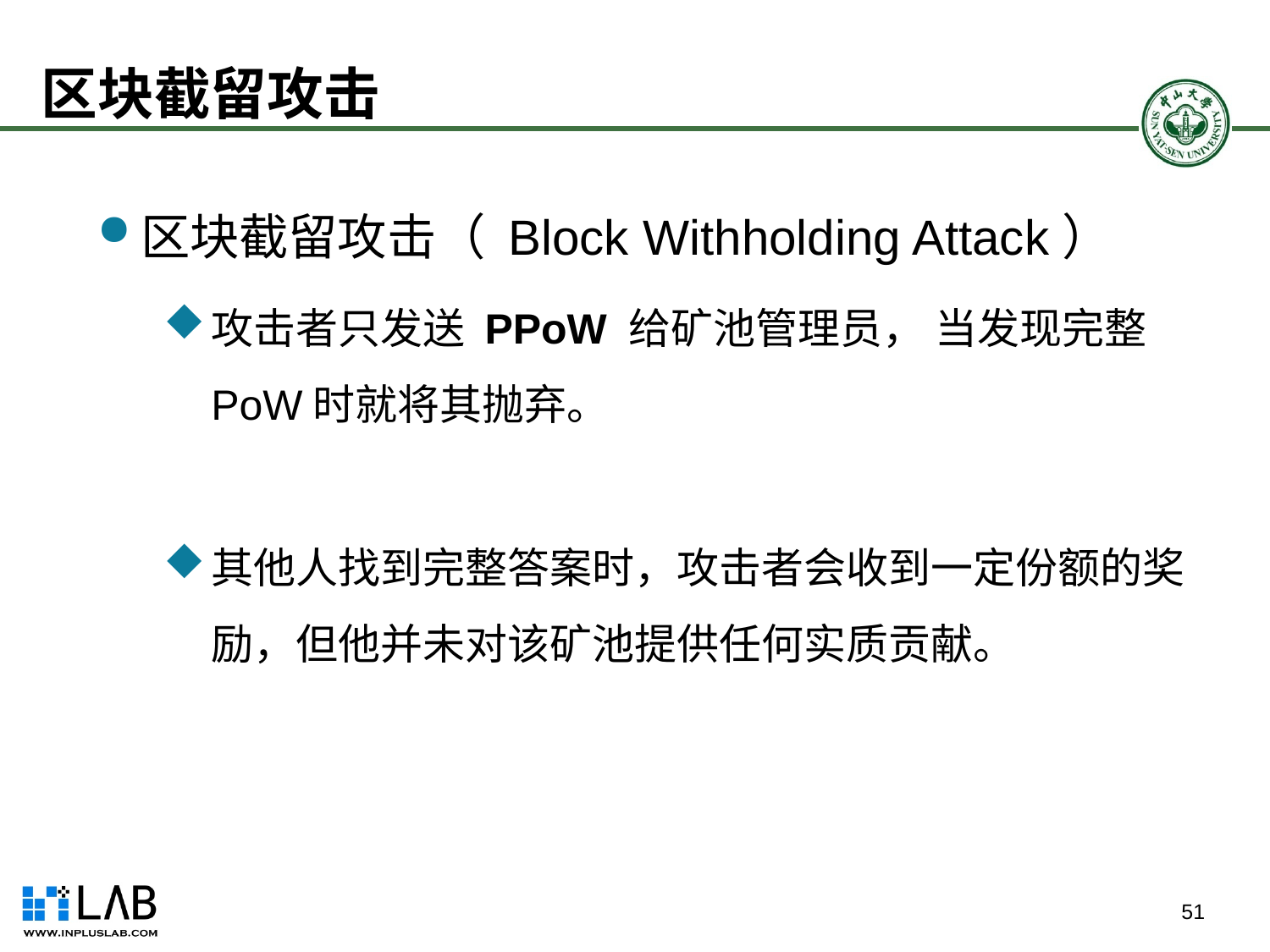

# 区块截留攻击
区块截留攻击（ Block Withholding Attack）
攻击者只发送 PPoW 给矿池管理员， 当发现完整 PoW时就将其抛弃。

其他人找到完整答案时，攻击者会收到一定份额的奖励，但他并未对该矿池提供任何实质贡献。